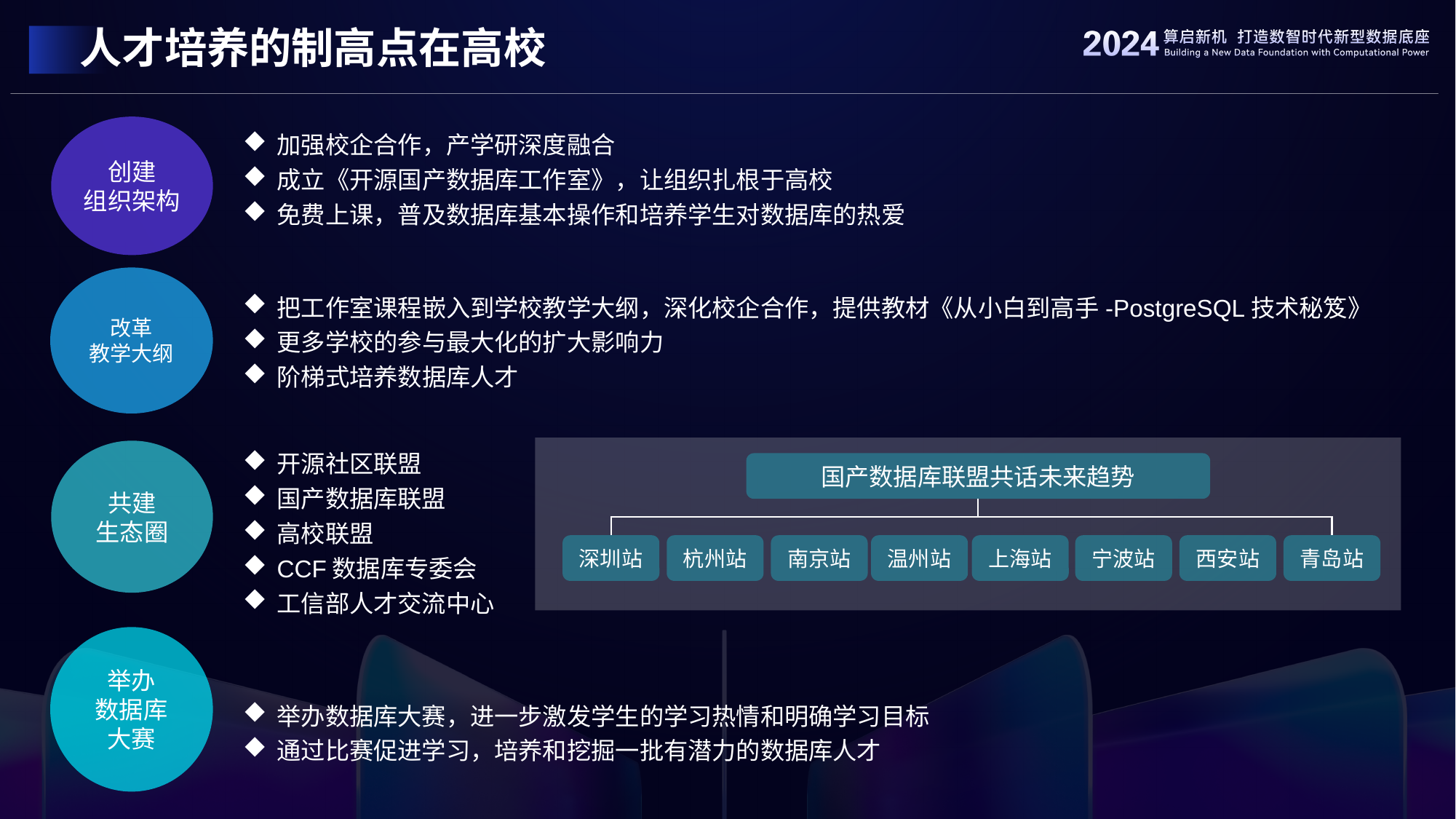

# 人才培养的制高点在高校
创建
组织架构
加强校企合作，产学研深度融合
成立《开源国产数据库工作室》，让组织扎根于高校
免费上课，普及数据库基本操作和培养学生对数据库的热爱
改革
教学大纲
把工作室课程嵌入到学校教学大纲，深化校企合作，提供教材《从小白到高手-PostgreSQL技术秘笈》
更多学校的参与最大化的扩大影响力
阶梯式培养数据库人才
开源社区联盟
国产数据库联盟
高校联盟
CCF数据库专委会
工信部人才交流中心

共建
生态圈
国产数据库联盟共话未来趋势
深圳站
杭州站
南京站
温州站
上海站
宁波站
西安站
青岛站
举办
数据库
大赛
举办数据库大赛，进一步激发学生的学习热情和明确学习目标
通过比赛促进学习，培养和挖掘一批有潜力的数据库人才